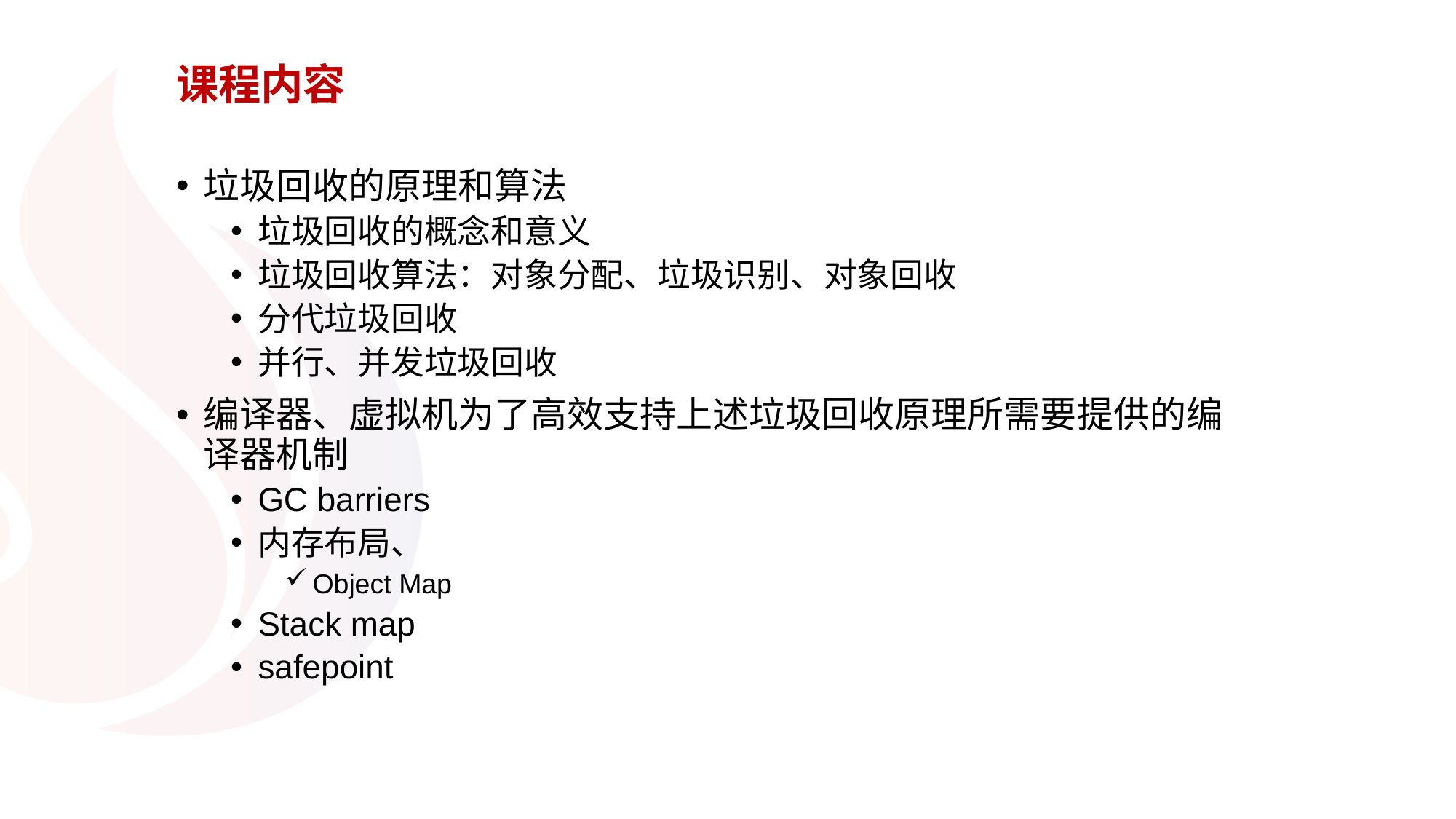

# 课程内容
垃圾回收的原理和算法
垃圾回收的概念和意义
垃圾回收算法：对象分配、垃圾识别、对象回收
分代垃圾回收
并行、并发垃圾回收
编译器、虚拟机为了高效支持上述垃圾回收原理所需要提供的编译器机制
GC barriers
内存布局、
Object Map
Stack map
safepoint